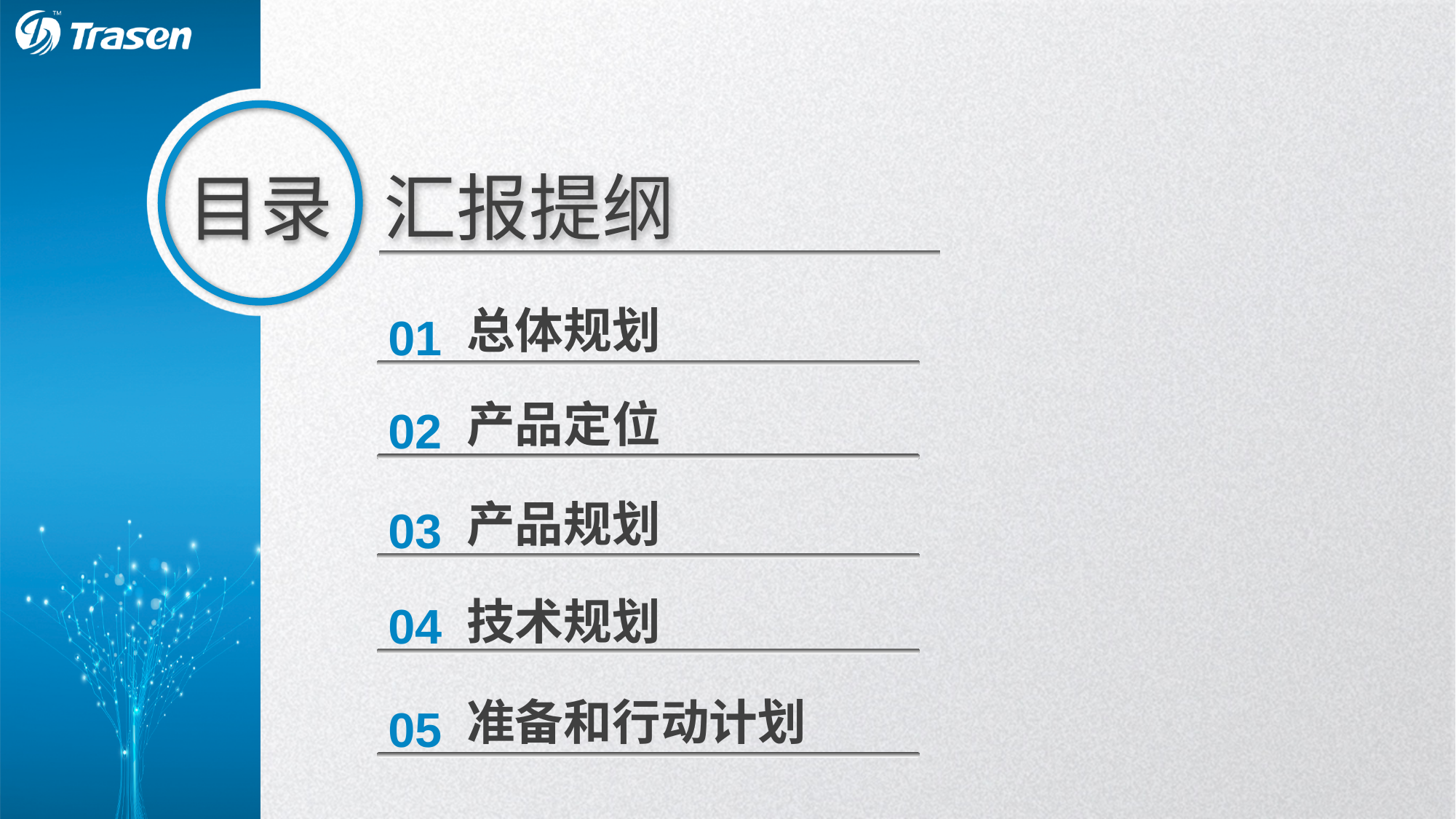

# 汇报提纲
目录

总体规划
01

产品定位
02

产品规划
03

技术规划
04

准备和行动计划
05